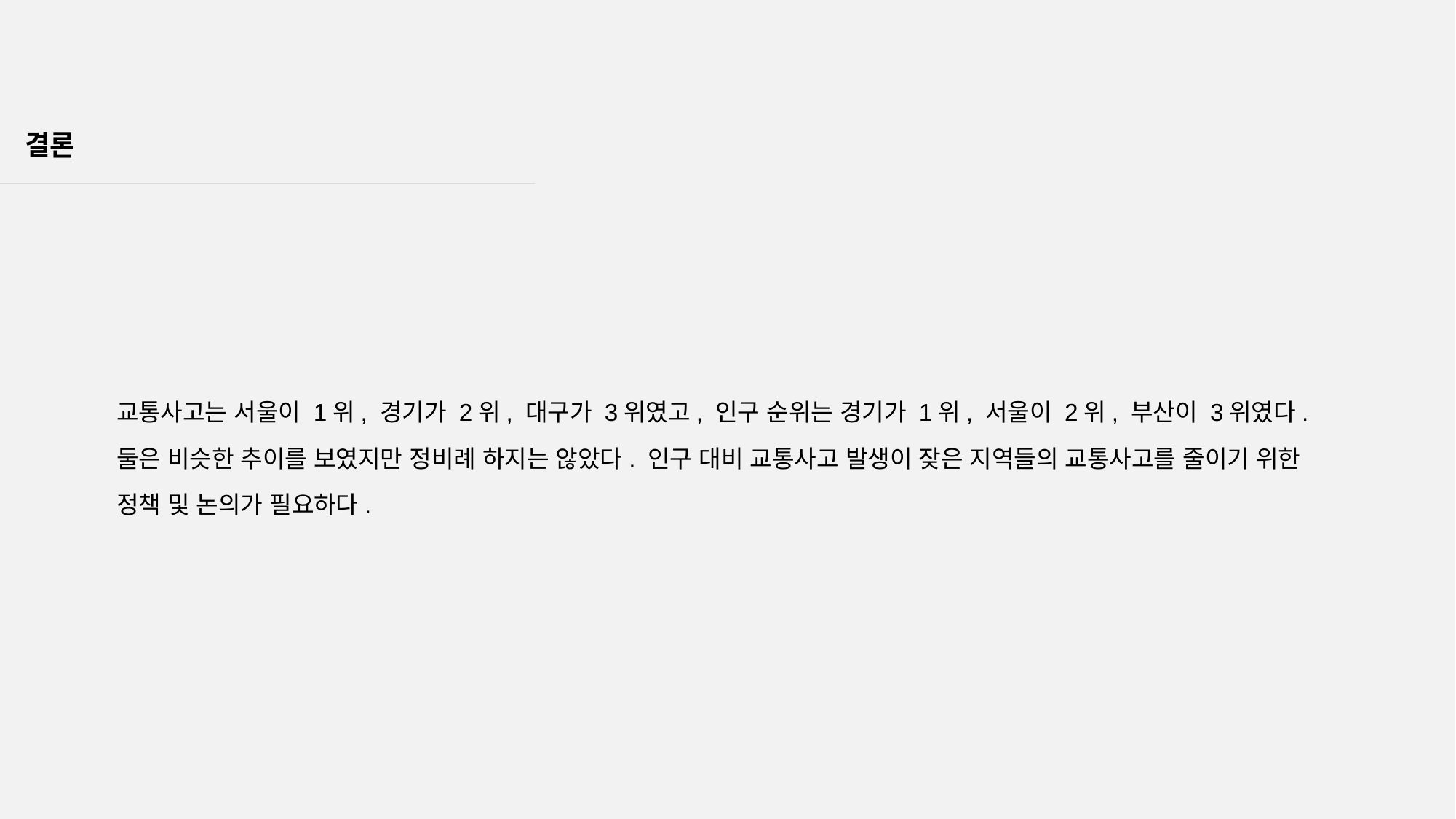

결론
교통사고는 서울이 1위, 경기가 2위, 대구가 3위였고, 인구 순위는 경기가 1위, 서울이 2위, 부산이 3위였다. 둘은 비슷한 추이를 보였지만 정비례 하지는 않았다. 인구 대비 교통사고 발생이 잦은 지역들의 교통사고를 줄이기 위한 정책 및 논의가 필요하다.